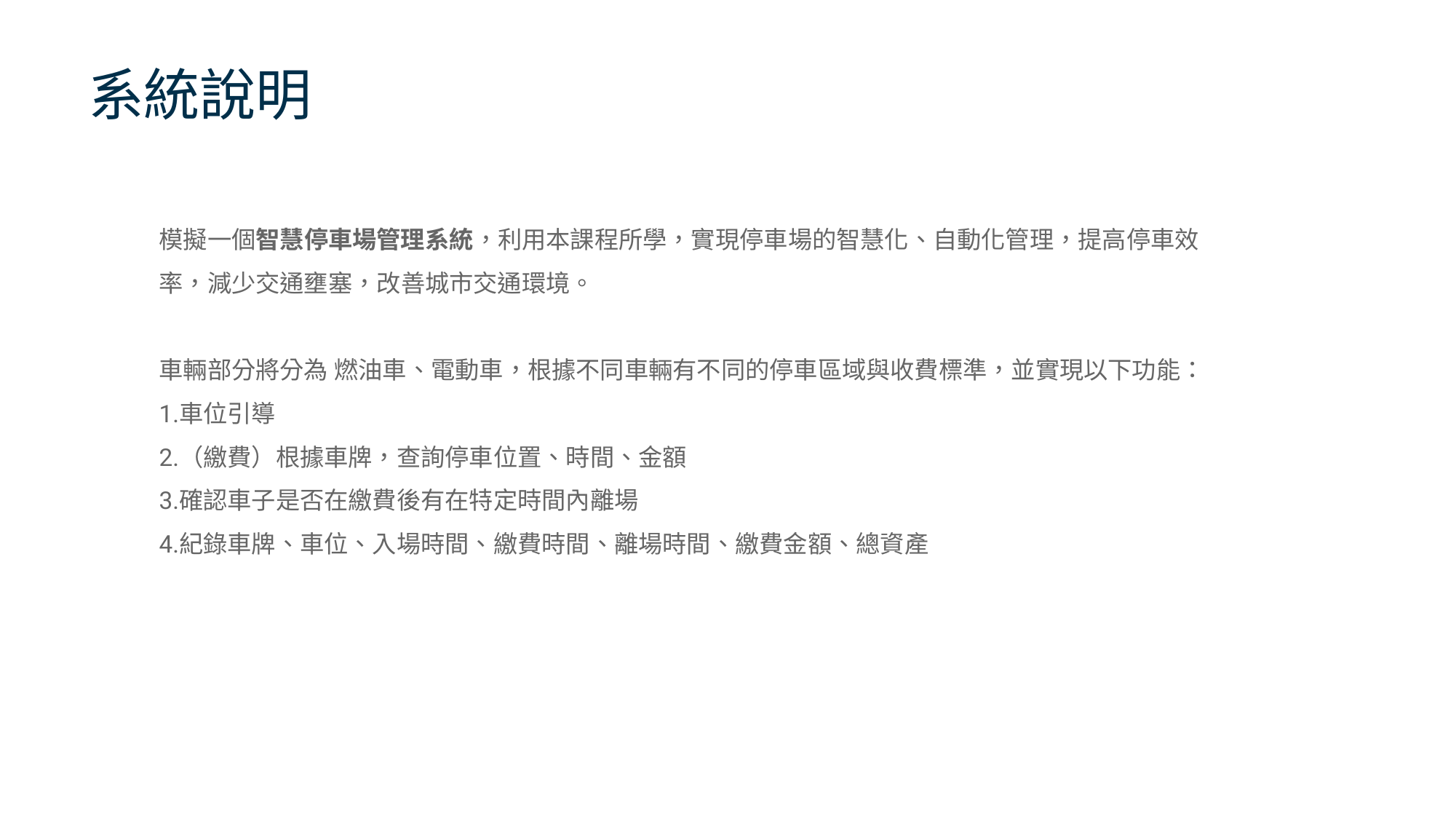

# 系統說明
模擬一個智慧停車場管理系統，利用本課程所學，實現停車場的智慧化、自動化管理，提高停車效率，減少交通壅塞，改善城市交通環境。

車輛部分將分為 燃油車、電動車，根據不同車輛有不同的停車區域與收費標準，並實現以下功能：
車位引導
（繳費）根據車牌，查詢停車位置、時間、金額
確認車子是否在繳費後有在特定時間內離場
紀錄車牌、車位、入場時間、繳費時間、離場時間、繳費金額、總資產